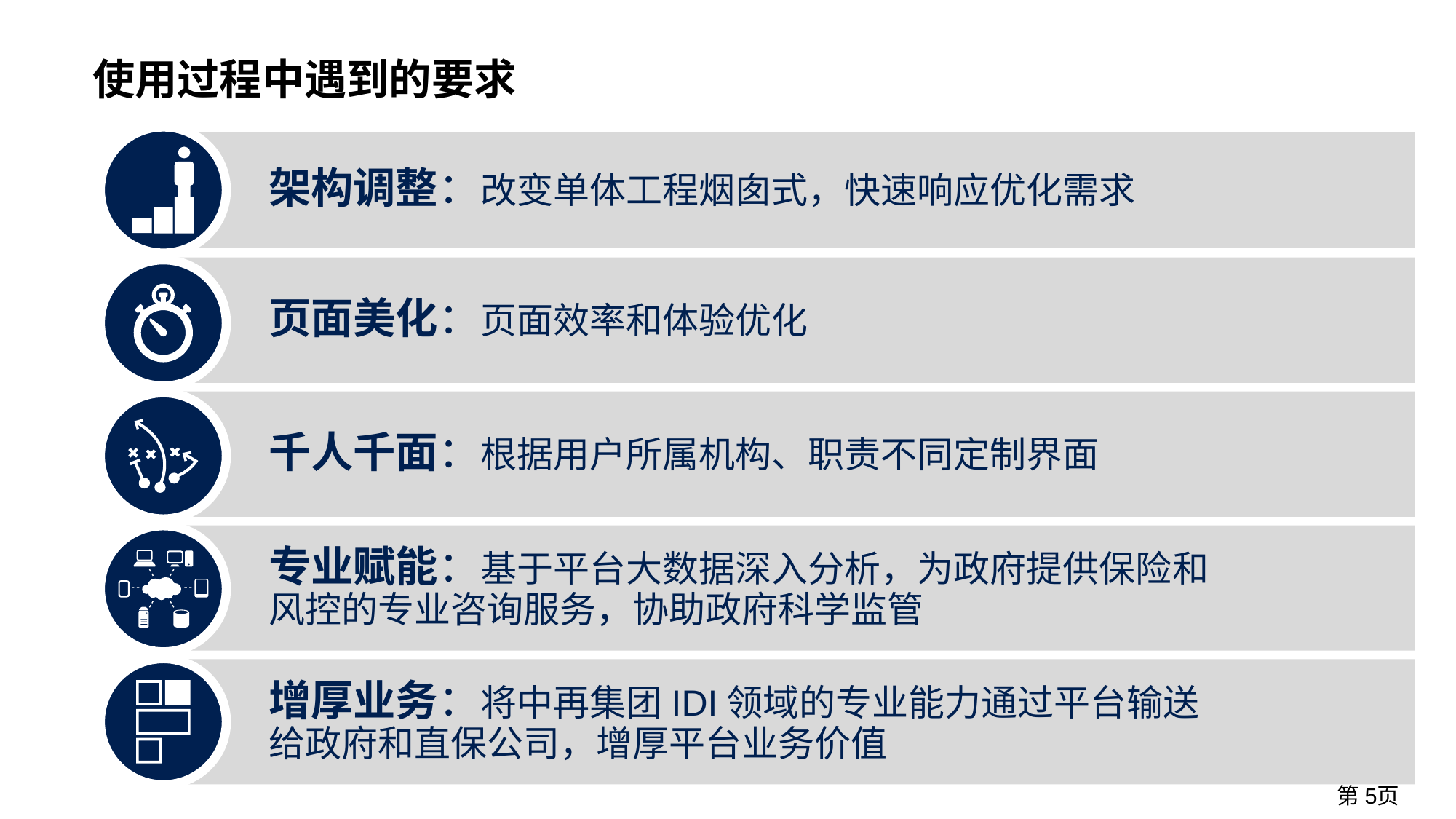

# 使用过程中遇到的要求

架构调整：改变单体工程烟囱式，快速响应优化需求

页面美化：页面效率和体验优化

千人千面：根据用户所属机构、职责不同定制界面

专业赋能：基于平台大数据深入分析，为政府提供保险和风控的专业咨询服务，协助政府科学监管

增厚业务：将中再集团IDI领域的专业能力通过平台输送给政府和直保公司，增厚平台业务价值